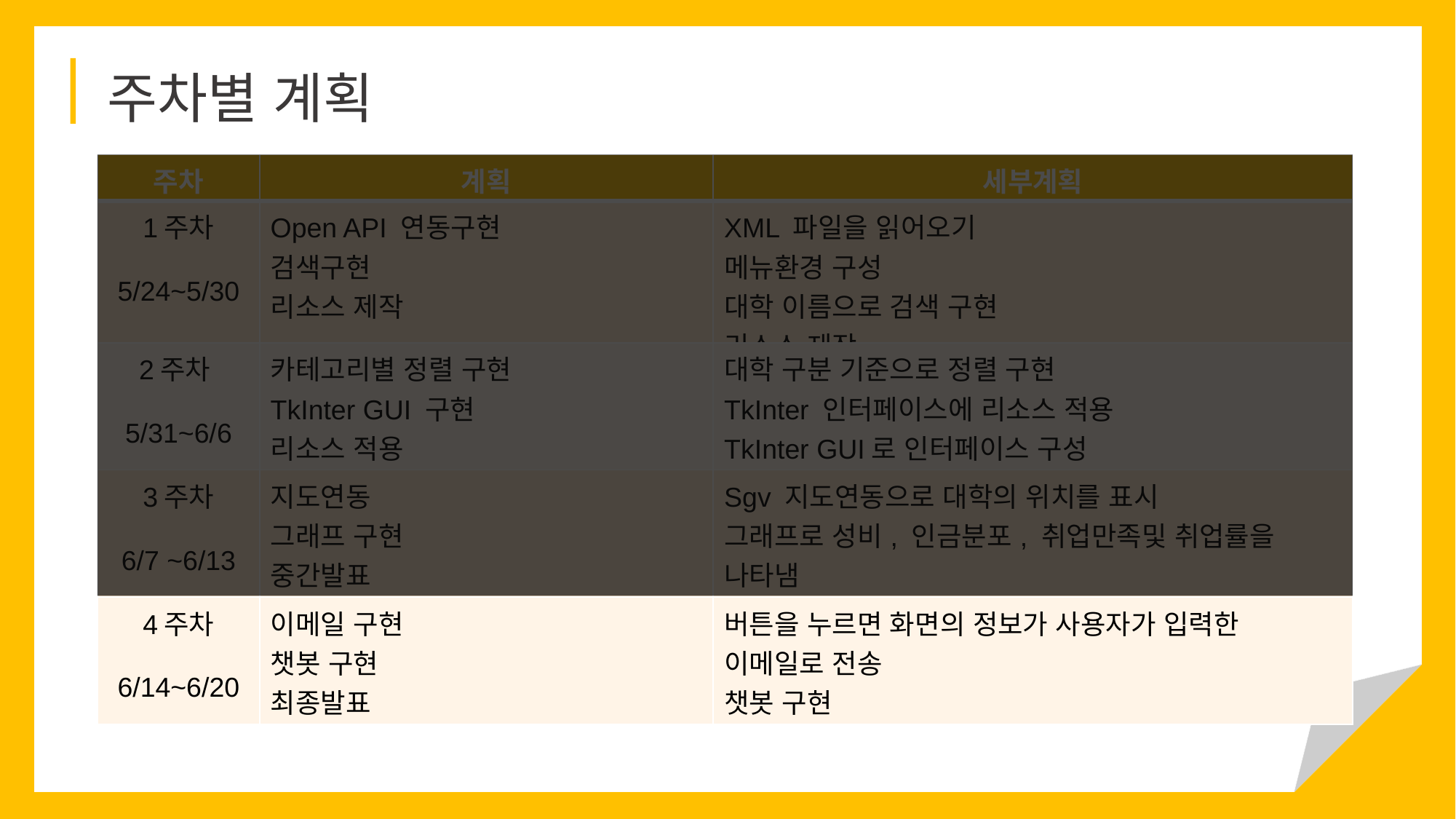

주차별 계획

| 주차 | 계획 | 세부계획 |
| --- | --- | --- |
| 1주차 5/24~5/30 | Open API 연동구현 검색구현 리소스 제작 | XML 파일을 읽어오기 메뉴환경 구성 대학 이름으로 검색 구현 리소스 제작 |
| 2주차 5/31~6/6 | 카테고리별 정렬 구현 TkInter GUI 구현 리소스 적용 | 대학 구분 기준으로 정렬 구현 TkInter 인터페이스에 리소스 적용 TkInter GUI로 인터페이스 구성 |
| 3주차 6/7 ~6/13 | 지도연동 그래프 구현 중간발표 | Sgv 지도연동으로 대학의 위치를 표시 그래프로 성비, 인금분포, 취업만족및 취업률을 나타냄 |
| 4주차 6/14~6/20 | 이메일 구현 챗봇 구현 최종발표 | 버튼을 누르면 화면의 정보가 사용자가 입력한 이메일로 전송 챗봇 구현 |